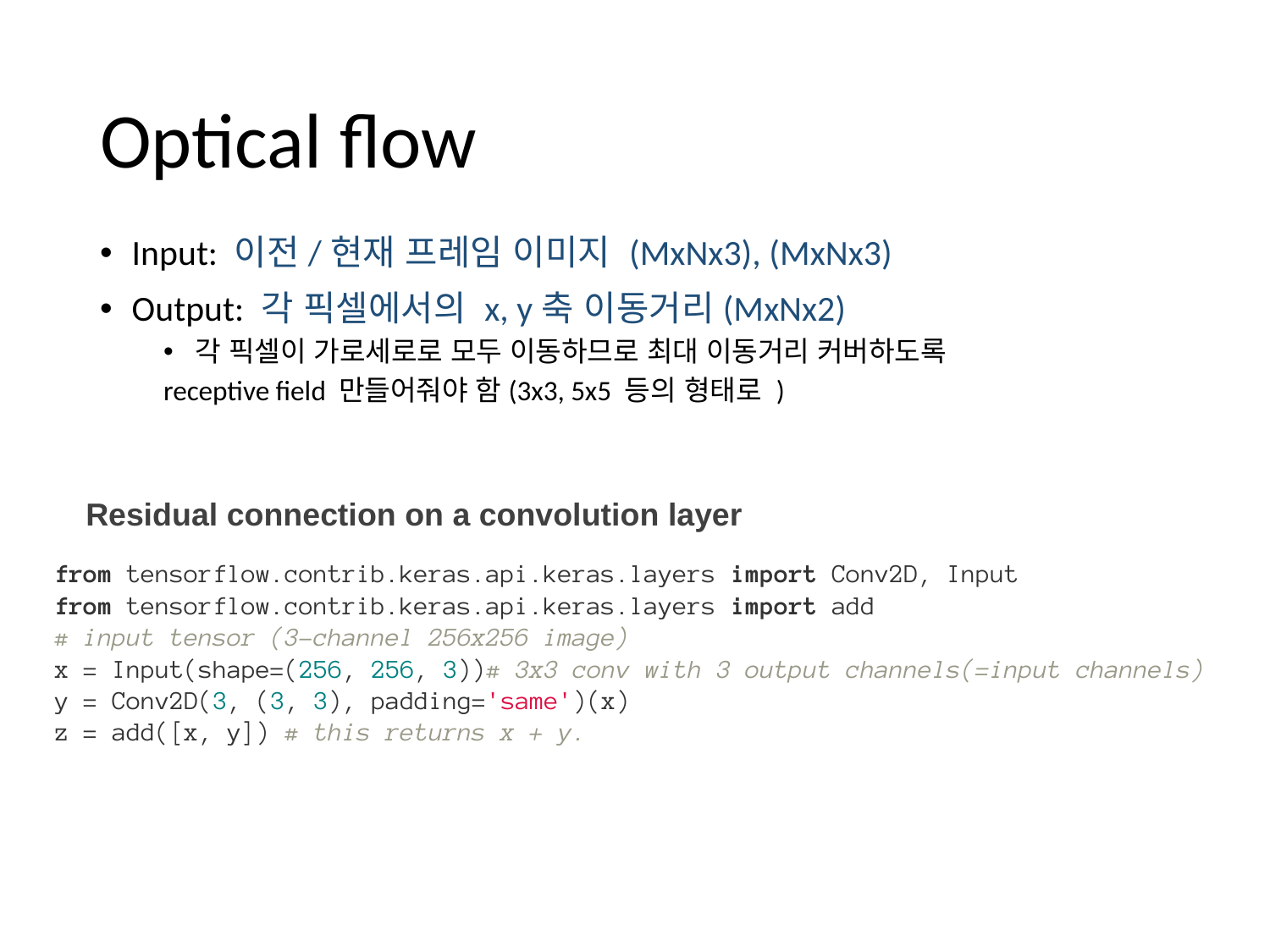

# Optical flow
Input: 이전/현재 프레임 이미지 (MxNx3), (MxNx3)
Output: 각 픽셀에서의 x, y축 이동거리(MxNx2)
각 픽셀이 가로세로로 모두 이동하므로 최대 이동거리 커버하도록
receptive field 만들어줘야 함(3x3, 5x5 등의 형태로 )
Residual connection on a convolution layer
from tensorflow.contrib.keras.api.keras.layers import Conv2D, Input
from tensorflow.contrib.keras.api.keras.layers import add
# input tensor (3-channel 256x256 image)
x = Input(shape=(256, 256, 3))# 3x3 conv with 3 output channels(=input channels)
y = Conv2D(3, (3, 3), padding='same')(x)
z = add([x, y]) # this returns x + y.